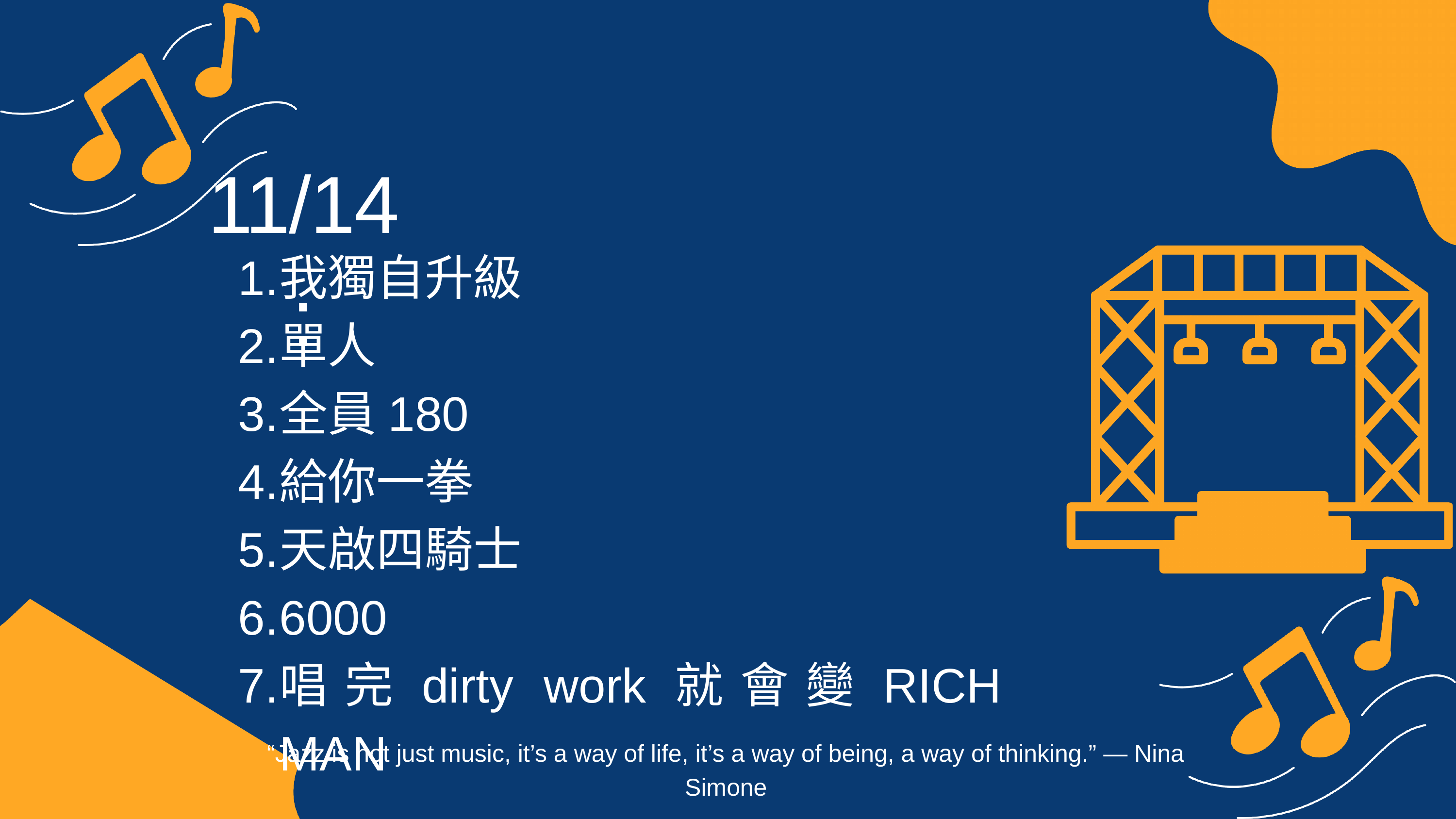

11/14:
我獨自升級
單人
全員180
給你一拳
天啟四騎士
6000
唱完dirty work就會變RICH MAN

“Jazz is not just music, it’s a way of life, it’s a way of being, a way of thinking.” — Nina Simone